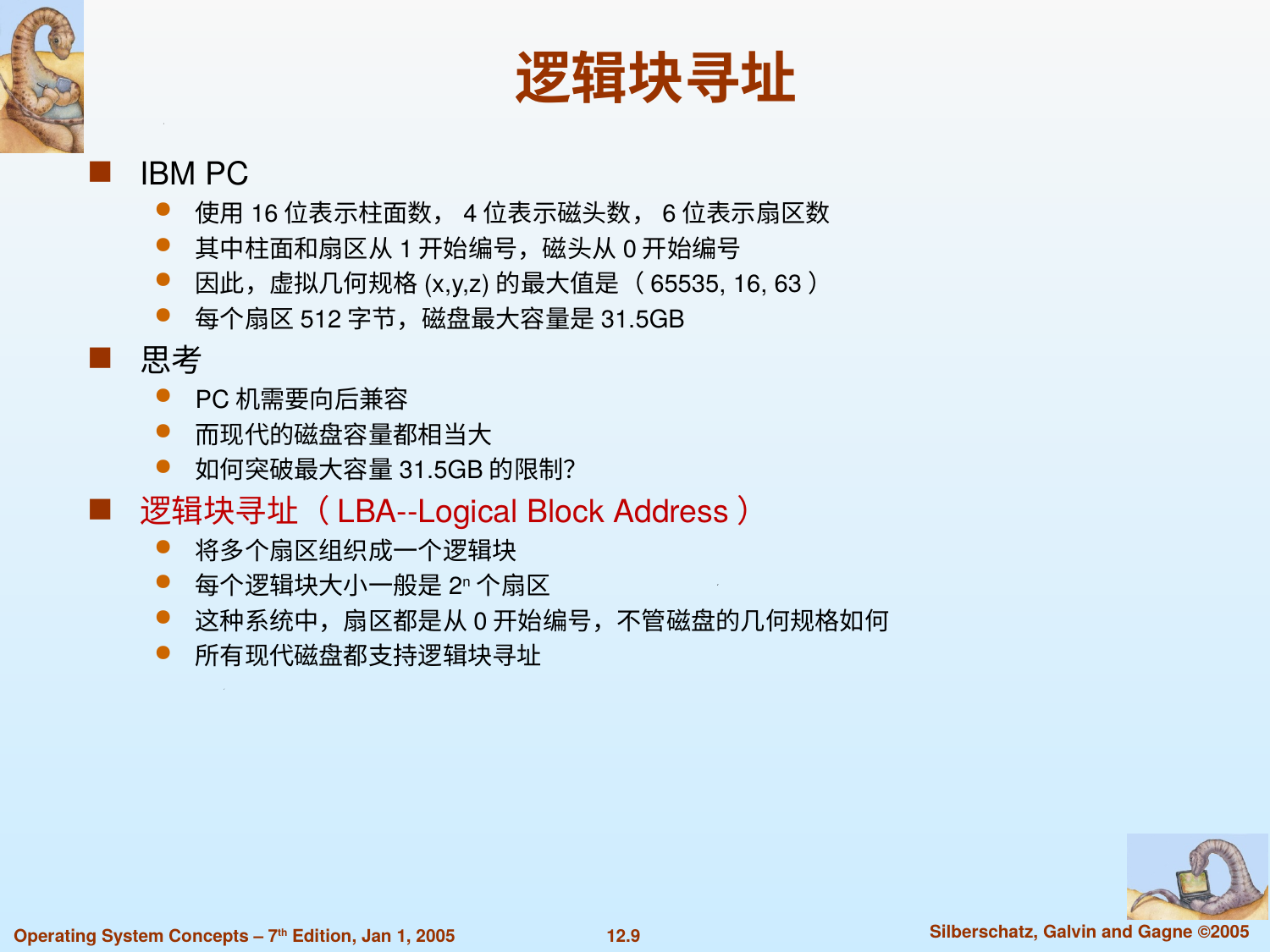

# 逻辑块寻址
IBM PC
使用16位表示柱面数，4位表示磁头数，6位表示扇区数
其中柱面和扇区从1开始编号，磁头从0开始编号
因此，虚拟几何规格(x,y,z)的最大值是（65535, 16, 63）
每个扇区512字节，磁盘最大容量是31.5GB
思考
PC机需要向后兼容
而现代的磁盘容量都相当大
如何突破最大容量31.5GB的限制？
逻辑块寻址（LBA--Logical Block Address）
将多个扇区组织成一个逻辑块
每个逻辑块大小一般是2n个扇区
这种系统中，扇区都是从0开始编号，不管磁盘的几何规格如何
所有现代磁盘都支持逻辑块寻址